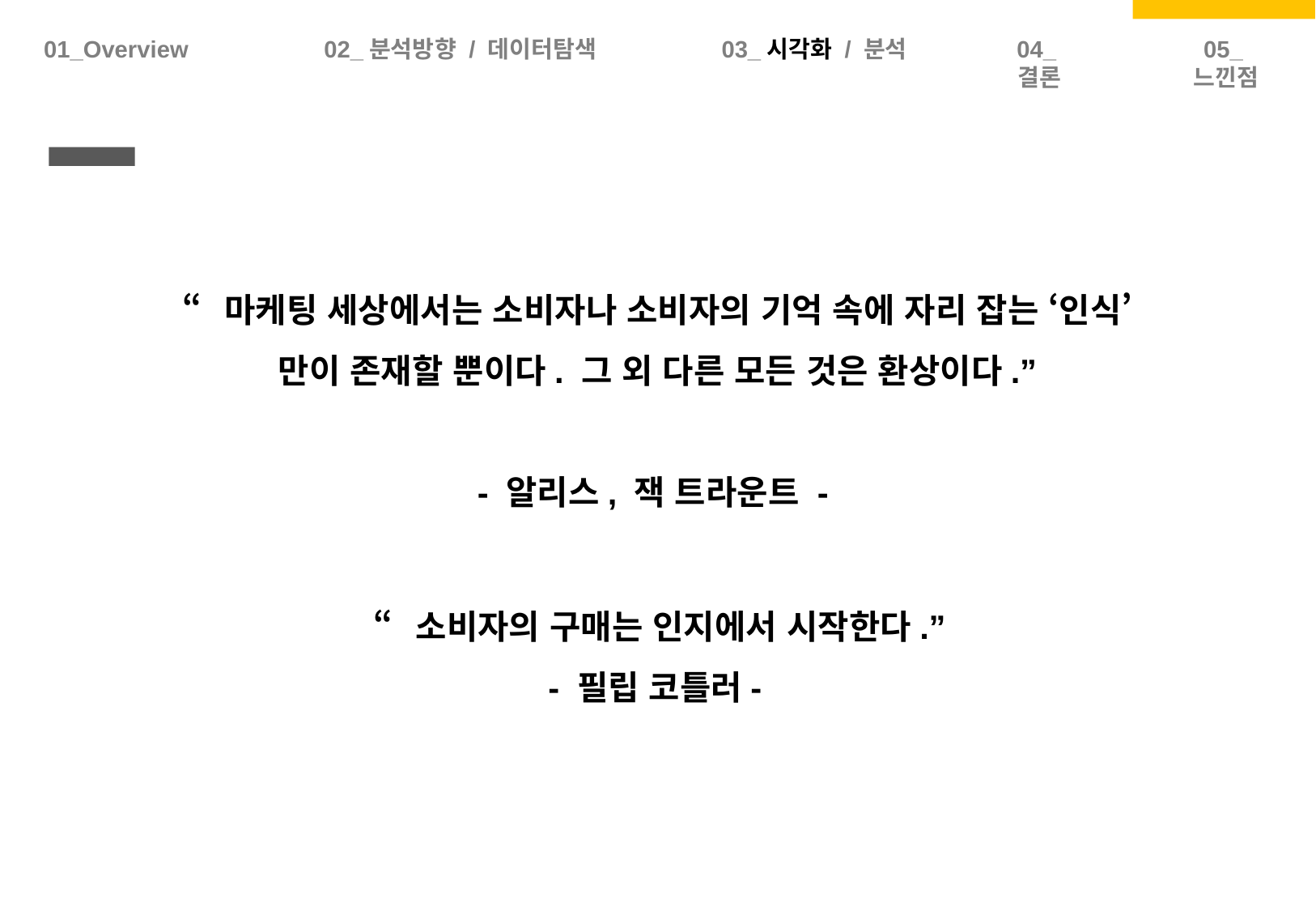

01_Overview
02_분석방향 / 데이터탐색
03_시각화 / 분석
04_결론
05_느낀점

“마케팅 세상에서는 소비자나 소비자의 기억 속에 자리 잡는 ‘인식’
만이 존재할 뿐이다. 그 외 다른 모든 것은 환상이다.”

- 알리스, 잭 트라운트 -
“소비자의 구매는 인지에서 시작한다.”
- 필립 코틀러-